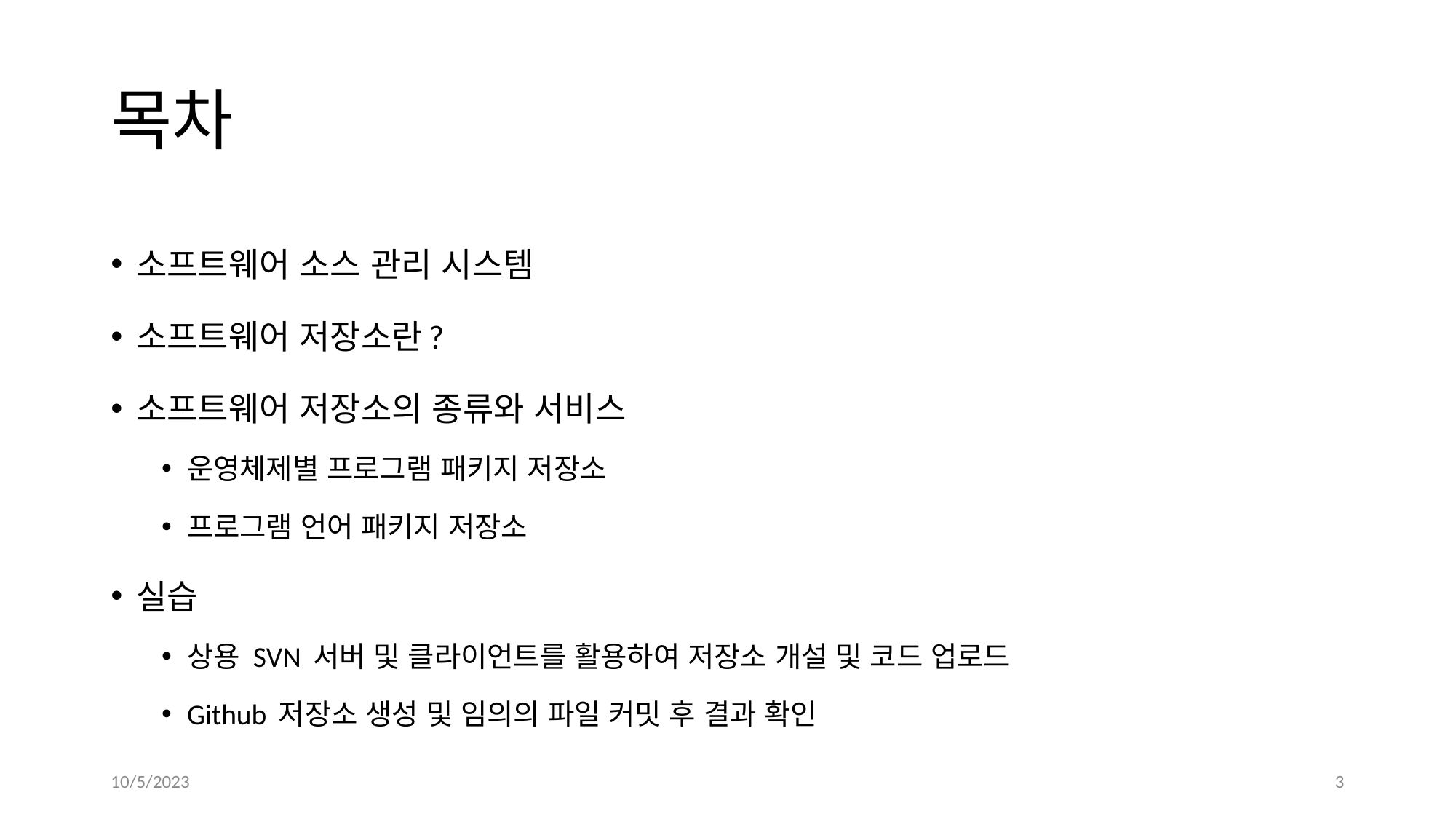

# 목차
소프트웨어 소스 관리 시스템
소프트웨어 저장소란?
소프트웨어 저장소의 종류와 서비스
운영체제별 프로그램 패키지 저장소
프로그램 언어 패키지 저장소
실습
상용 SVN 서버 및 클라이언트를 활용하여 저장소 개설 및 코드 업로드
Github 저장소 생성 및 임의의 파일 커밋 후 결과 확인

10/5/2023
3